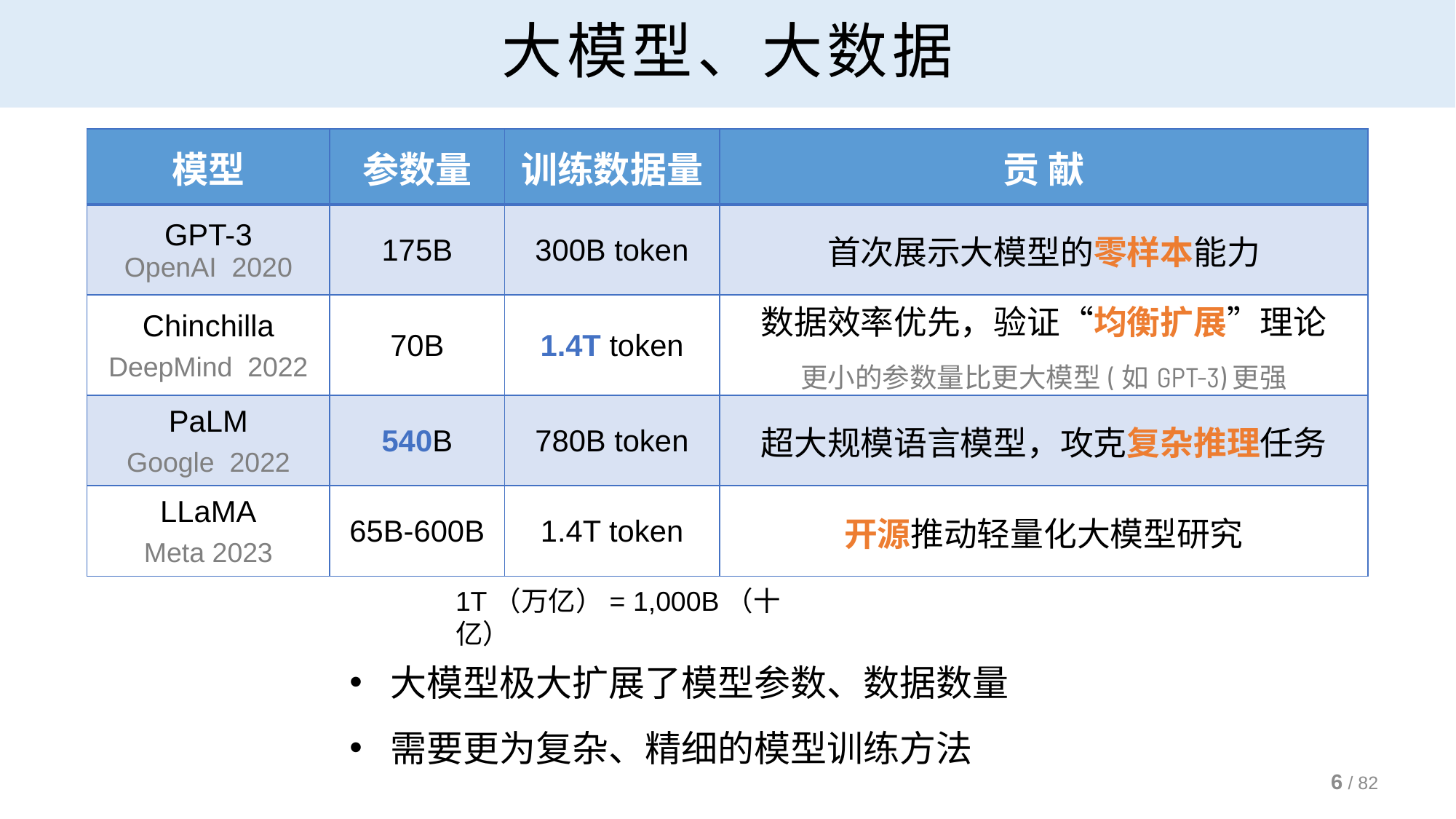

# 大模型、大数据
| 模型 | 参数量 | 训练数据量 | 贡 献 |
| --- | --- | --- | --- |
| GPT-3 OpenAI 2020 | 175B | 300B token | 首次展示大模型的零样本能力 |
| Chinchilla DeepMind 2022 | 70B | 1.4T token | 数据效率优先，验证“均衡扩展”理论 更小的参数量比更大模型(如GPT-3)更强 |
| PaLM Google 2022 | 540B | 780B token | 超大规模语言模型，攻克复杂推理任务 |
| LLaMA Meta 2023 | 65B-600B | 1.4T token | 开源推动轻量化大模型研究 |
1T（万亿）= 1,000B（十亿）
大模型极大扩展了模型参数、数据数量
需要更为复杂、精细的模型训练方法
6 / 82